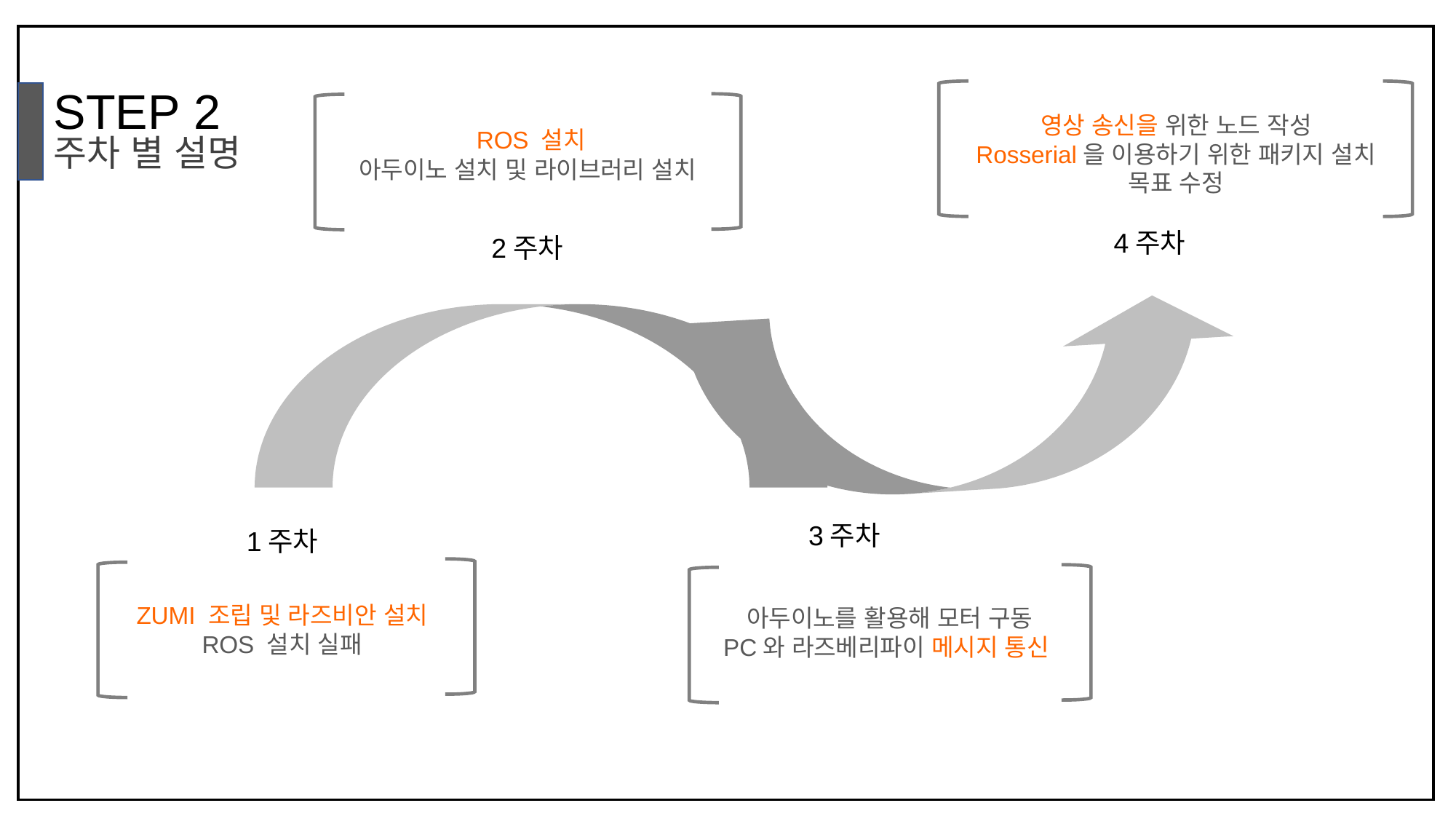

STEP 2

영상 송신을 위한 노드 작성
Rosserial을 이용하기 위한 패키지 설치
목표 수정

ROS 설치
아두이노 설치 및 라이브러리 설치

주차 별 설명
4주차
2주차
3주차
1주차

ZUMI 조립 및 라즈비안 설치
ROS 설치 실패
아두이노를 활용해 모터 구동
PC와 라즈베리파이 메시지 통신